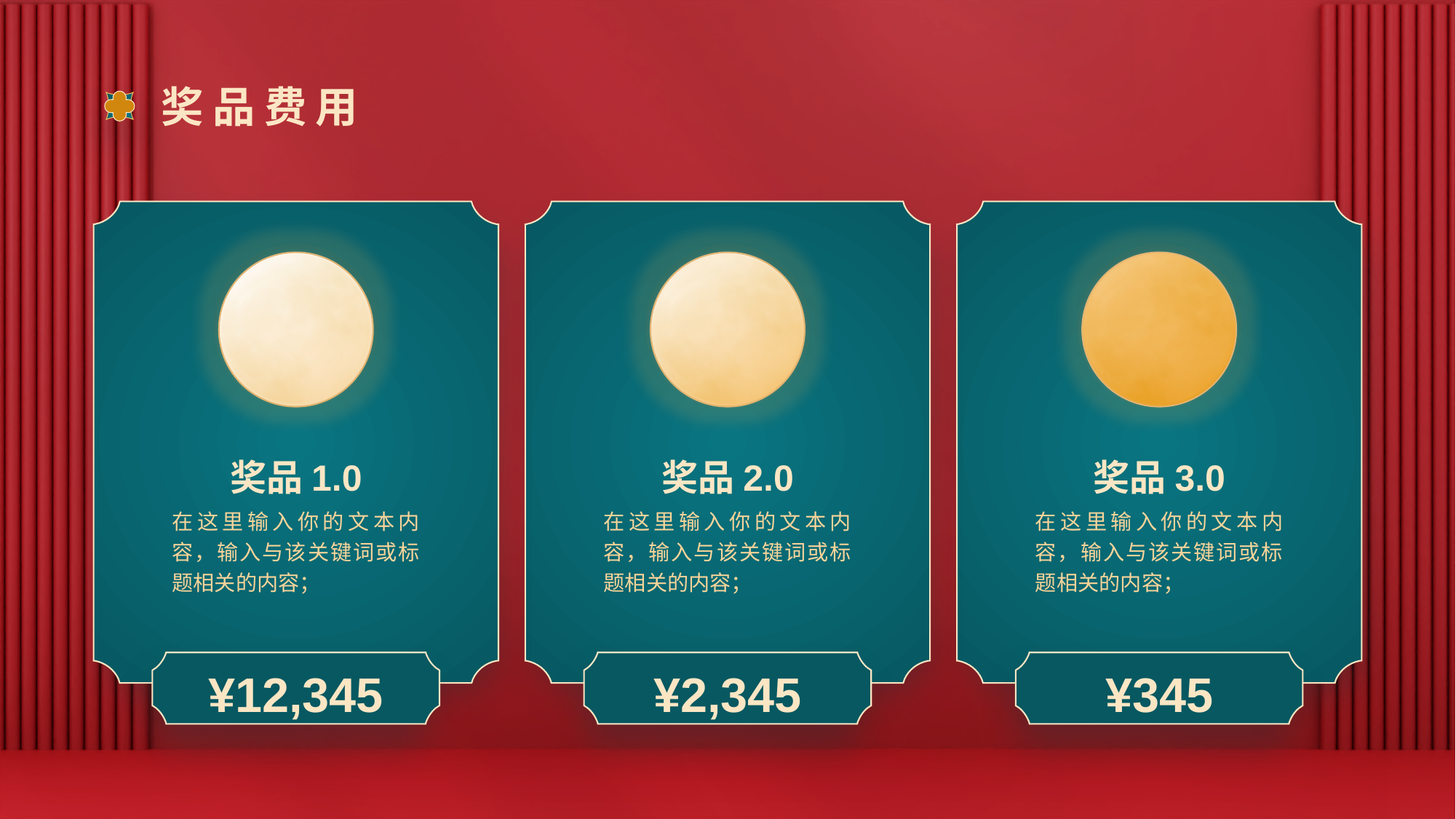

# 奖品费用

奖品1.0
奖品2.0
奖品3.0
在这里输入你的文本内容，输入与该关键词或标题相关的内容；
在这里输入你的文本内容，输入与该关键词或标题相关的内容；
在这里输入你的文本内容，输入与该关键词或标题相关的内容；
¥12,345
¥2,345
¥345